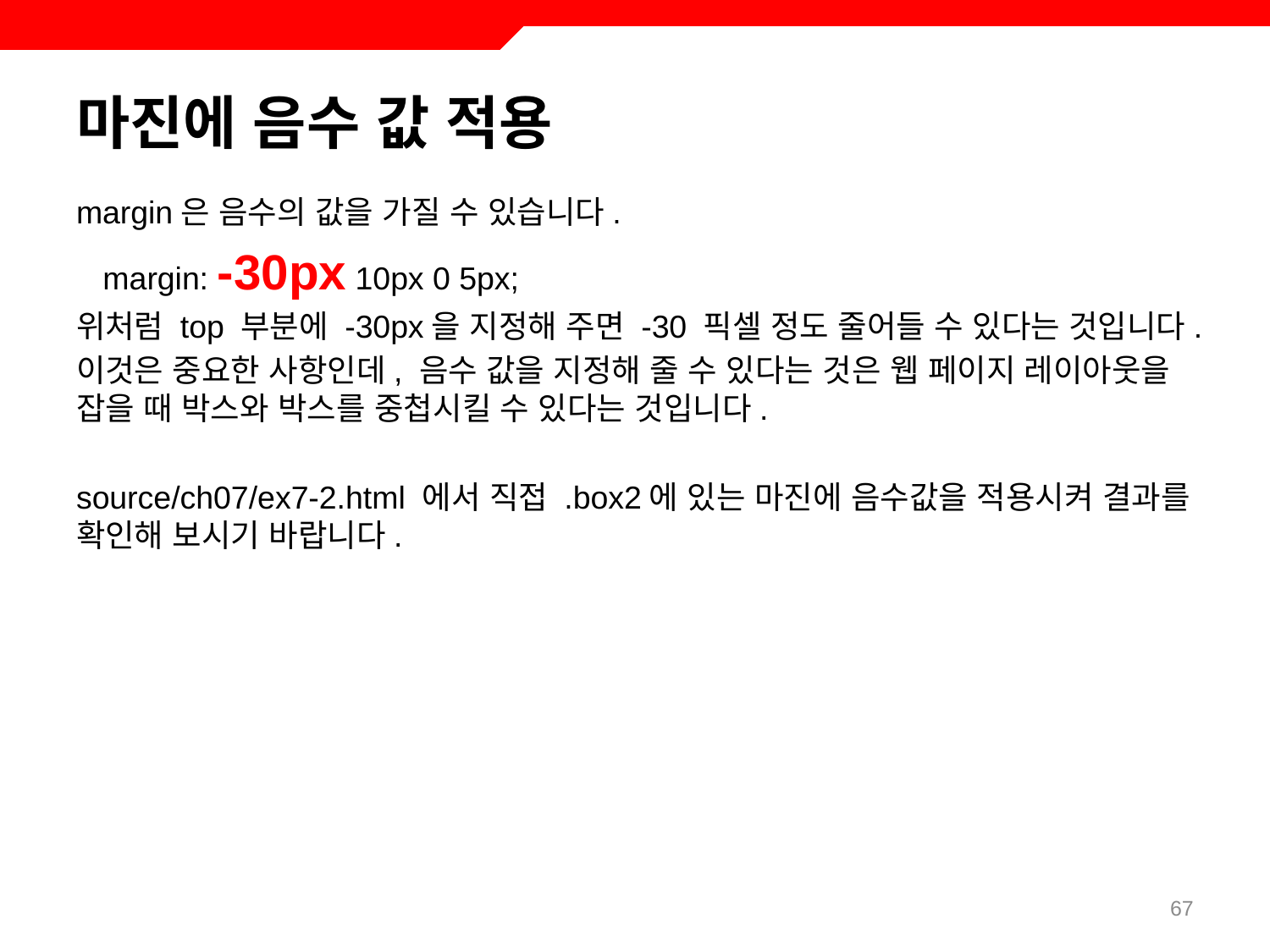

# 마진에 음수 값 적용
margin은 음수의 값을 가질 수 있습니다.
   margin: -30px 10px 0 5px;
위처럼 top 부분에 -30px을 지정해 주면 -30 픽셀 정도 줄어들 수 있다는 것입니다.
이것은 중요한 사항인데, 음수 값을 지정해 줄 수 있다는 것은 웹 페이지 레이아웃을 잡을 때 박스와 박스를 중첩시킬 수 있다는 것입니다.

source/ch07/ex7-2.html 에서 직접 .box2에 있는 마진에 음수값을 적용시켜 결과를 확인해 보시기 바랍니다.

67